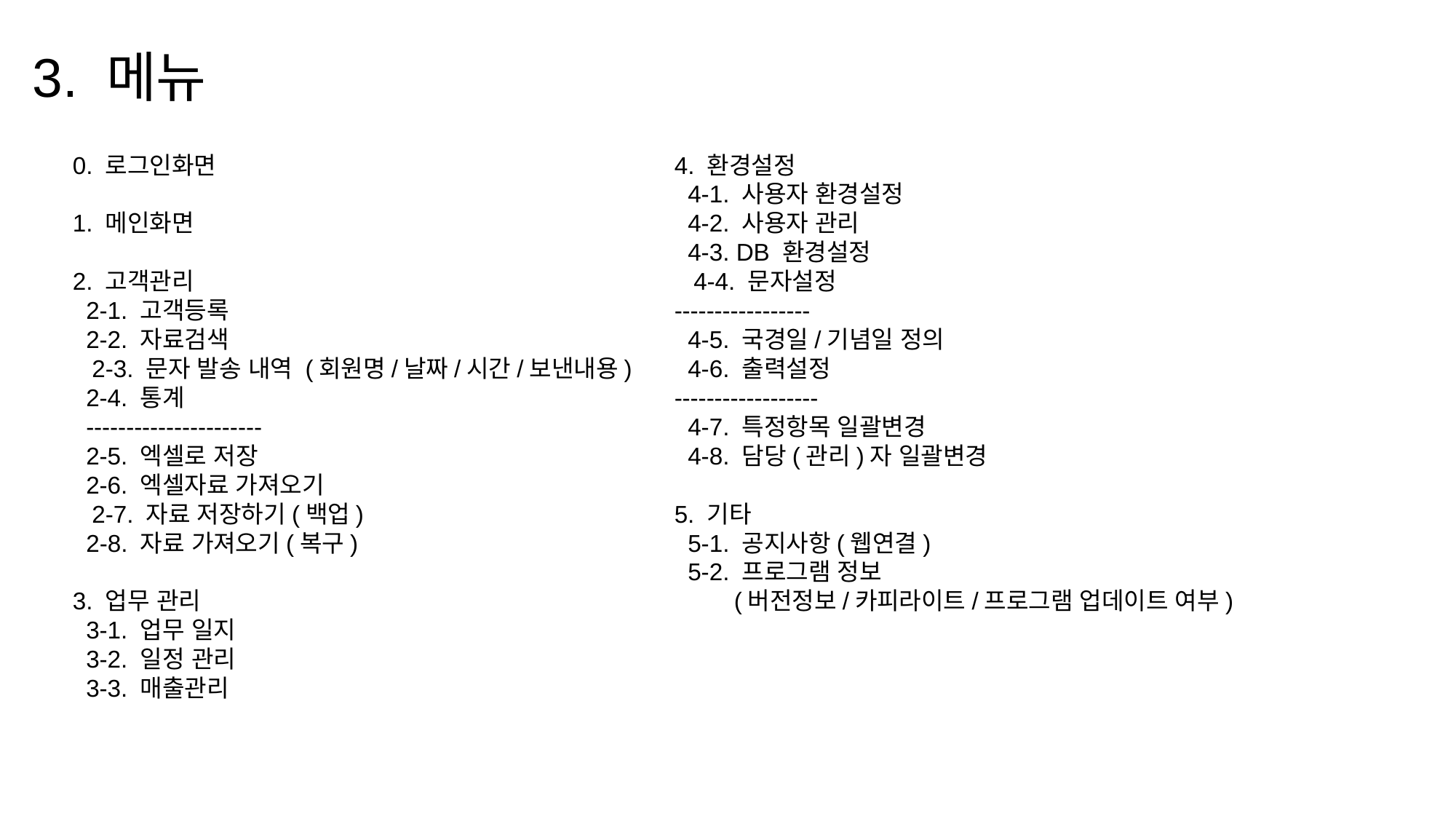

3. 메뉴
0. 로그인화면

1. 메인화면

2. 고객관리
  2-1. 고객등록
  2-2. 자료검색
  2-3. 문자 발송 내역 (회원명/날짜/시간/보낸내용)
  2-4. 통계
  ----------------------
  2-5. 엑셀로 저장
  2-6. 엑셀자료 가져오기
  2-7. 자료 저장하기(백업)
  2-8. 자료 가져오기(복구)

3. 업무 관리
  3-1. 업무 일지
  3-2. 일정 관리
  3-3. 매출관리
4. 환경설정
  4-1. 사용자 환경설정
  4-2. 사용자 관리
  4-3. DB 환경설정
  4-4. 문자설정
-----------------
  4-5. 국경일/기념일 정의
  4-6. 출력설정
------------------
  4-7. 특정항목 일괄변경
  4-8. 담당(관리)자 일괄변경

5. 기타
  5-1. 공지사항(웹연결)
  5-2. 프로그램 정보
        (버전정보/카피라이트/프로그램 업데이트 여부)